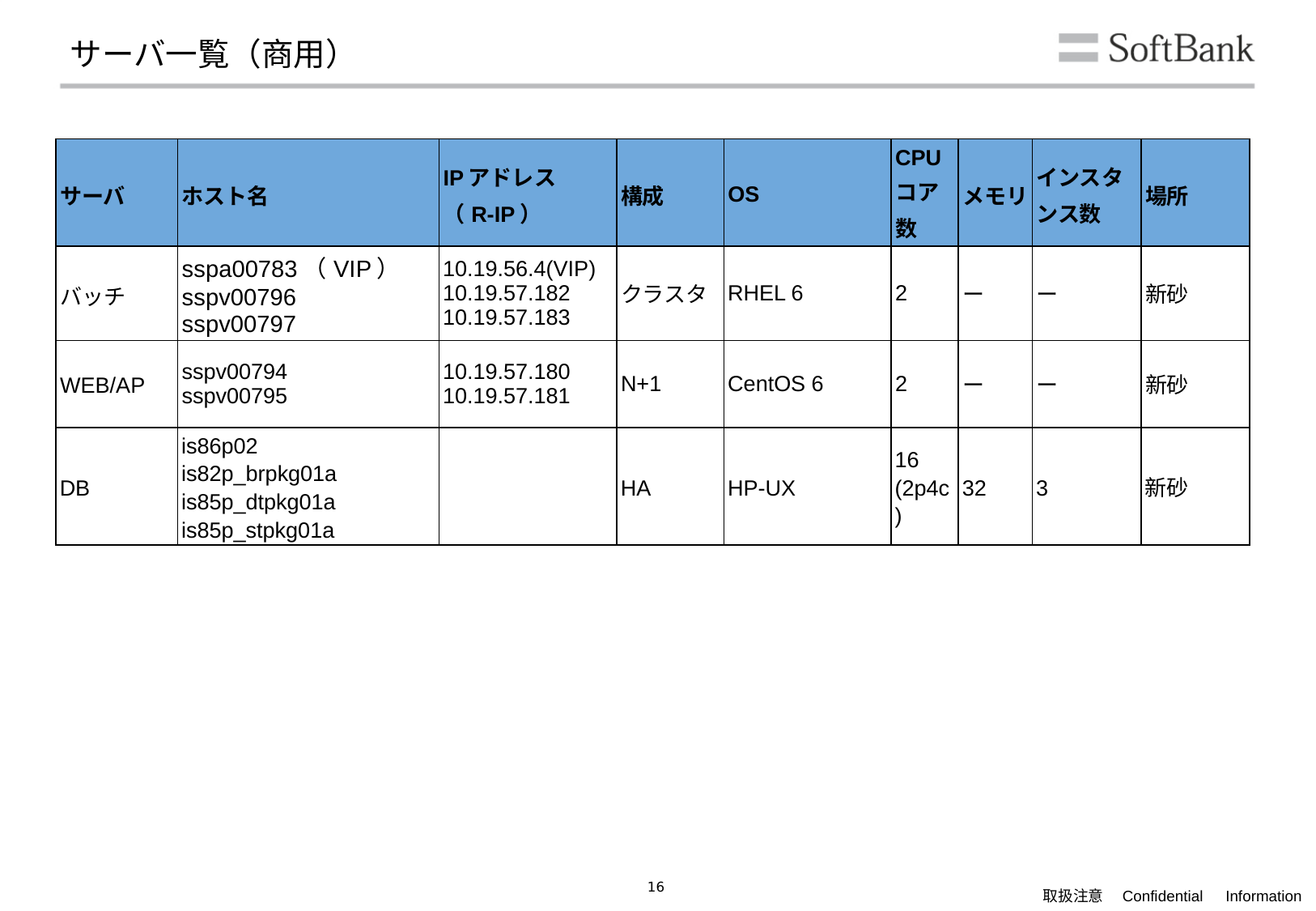

# サーバ一覧（商用）

| サーバ | ホスト名 | IPアドレス （R-IP） | 構成 | OS | CPU コア数 | メモリ | インスタンス数 | 場所 |
| --- | --- | --- | --- | --- | --- | --- | --- | --- |
| バッチ | sspa00783（VIP） sspv00796 sspv00797 | 10.19.56.4(VIP) 10.19.57.182 10.19.57.183 | クラスタ | RHEL 6 | 2 | ー | ー | 新砂 |
| WEB/AP | sspv00794 sspv00795 | 10.19.57.180 10.19.57.181 | N+1 | CentOS 6 | 2 | ー | ー | 新砂 |
| DB | is86p02 is82p\_brpkg01a is85p\_dtpkg01a is85p\_stpkg01a |  | HA | HP-UX | 16 (2p4c) | 32 | 3 | 新砂 |